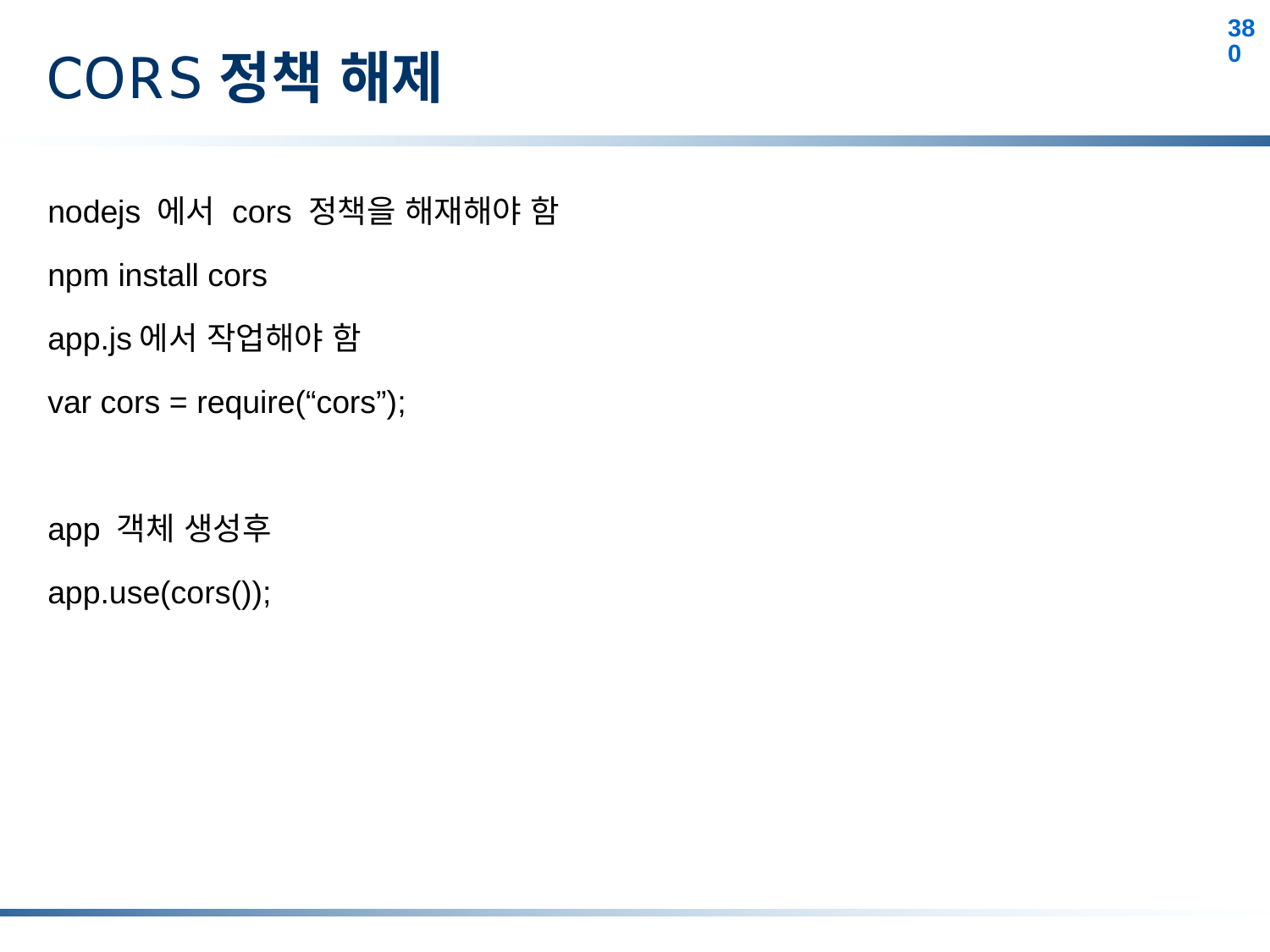

# CORS정책 해제
nodejs 에서 cors 정책을 해재해야 함
npm install cors
app.js에서 작업해야 함
var cors = require(“cors”);

app 객체 생성후
app.use(cors());